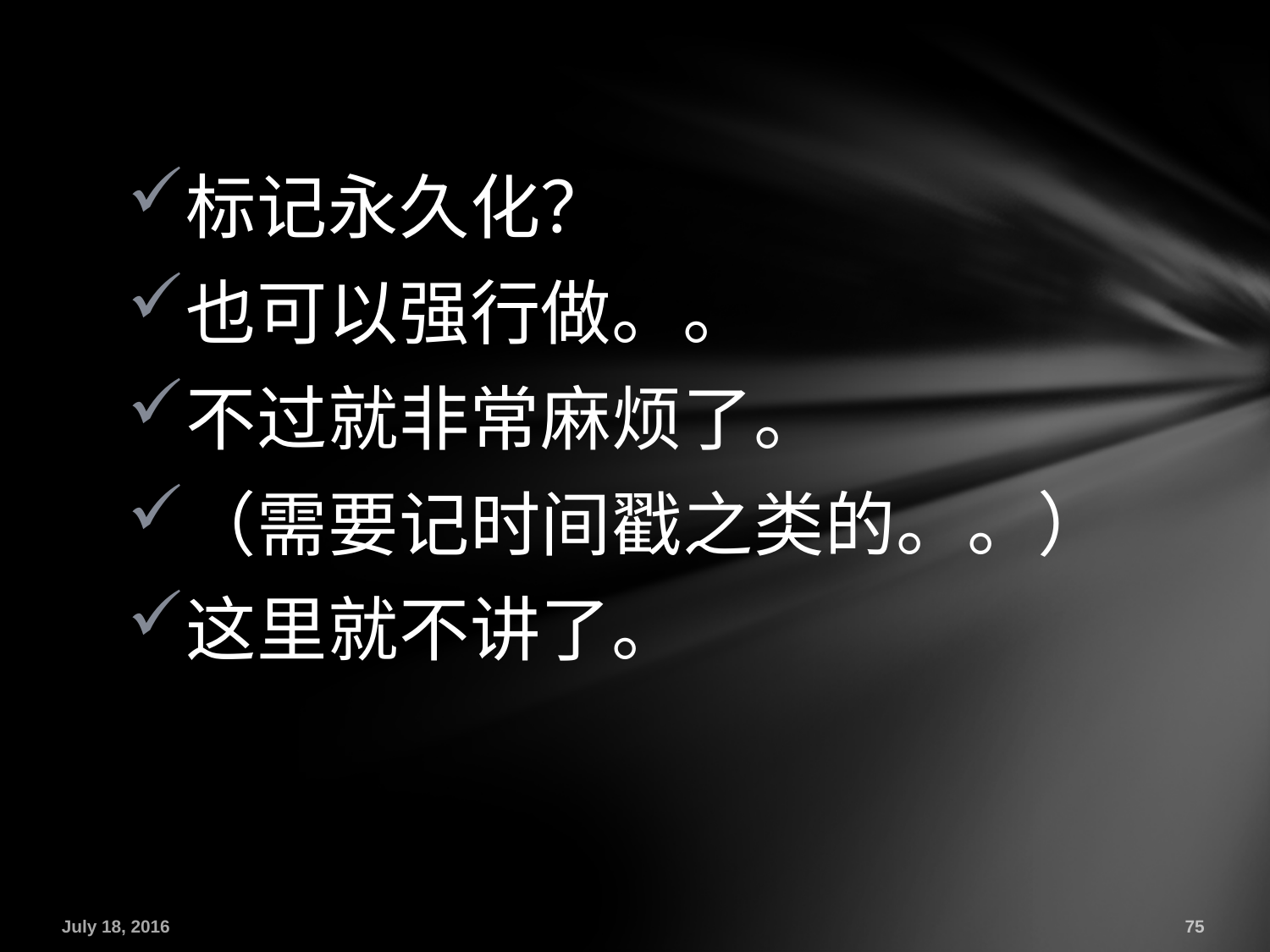

标记永久化？
也可以强行做。。
不过就非常麻烦了。
（需要记时间戳之类的。。）
这里就不讲了。
July 18, 2016

75